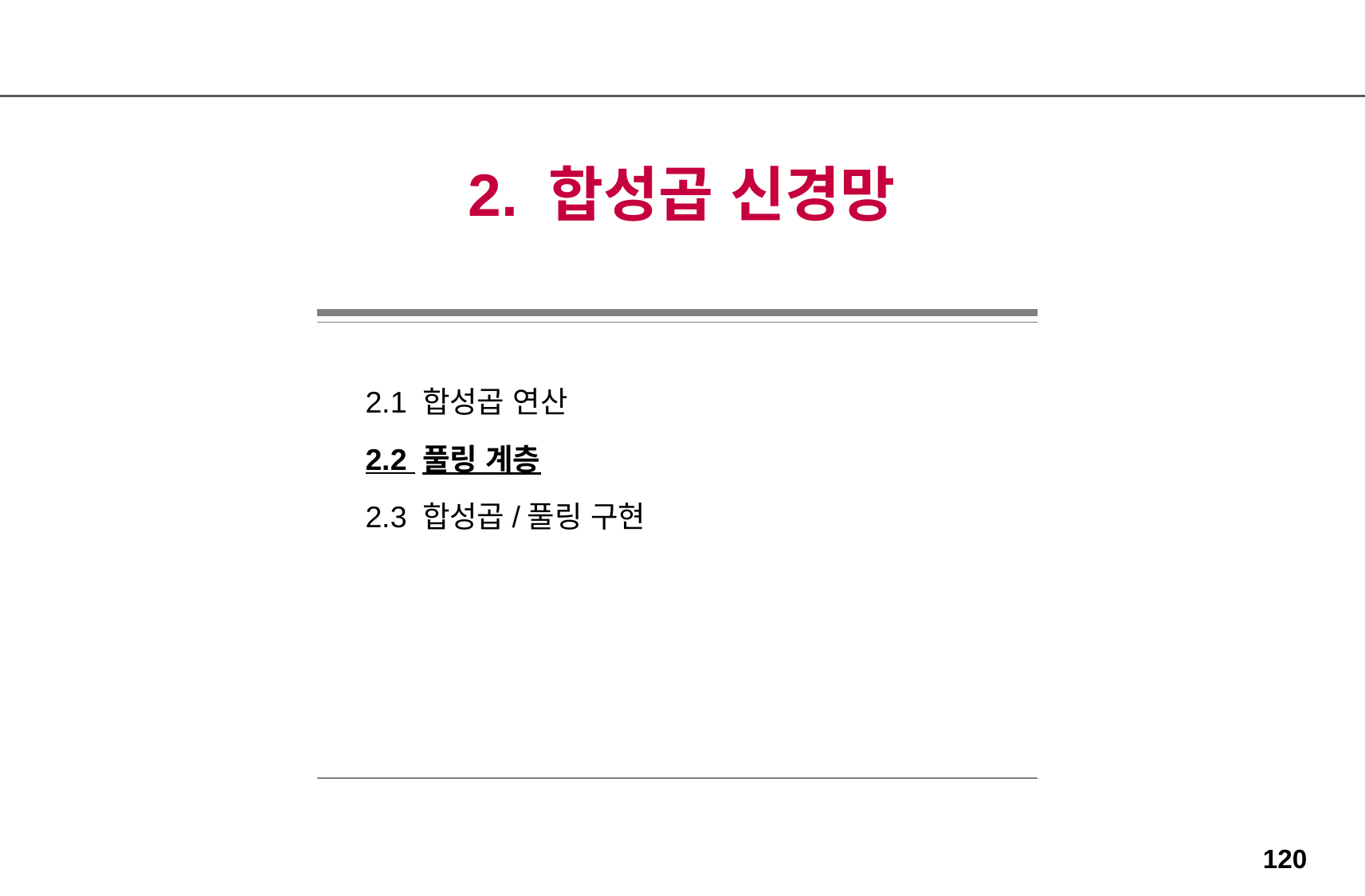

2. 합성곱 신경망
2.1 합성곱 연산
2.2 풀링 계층
2.3 합성곱/풀링 구현